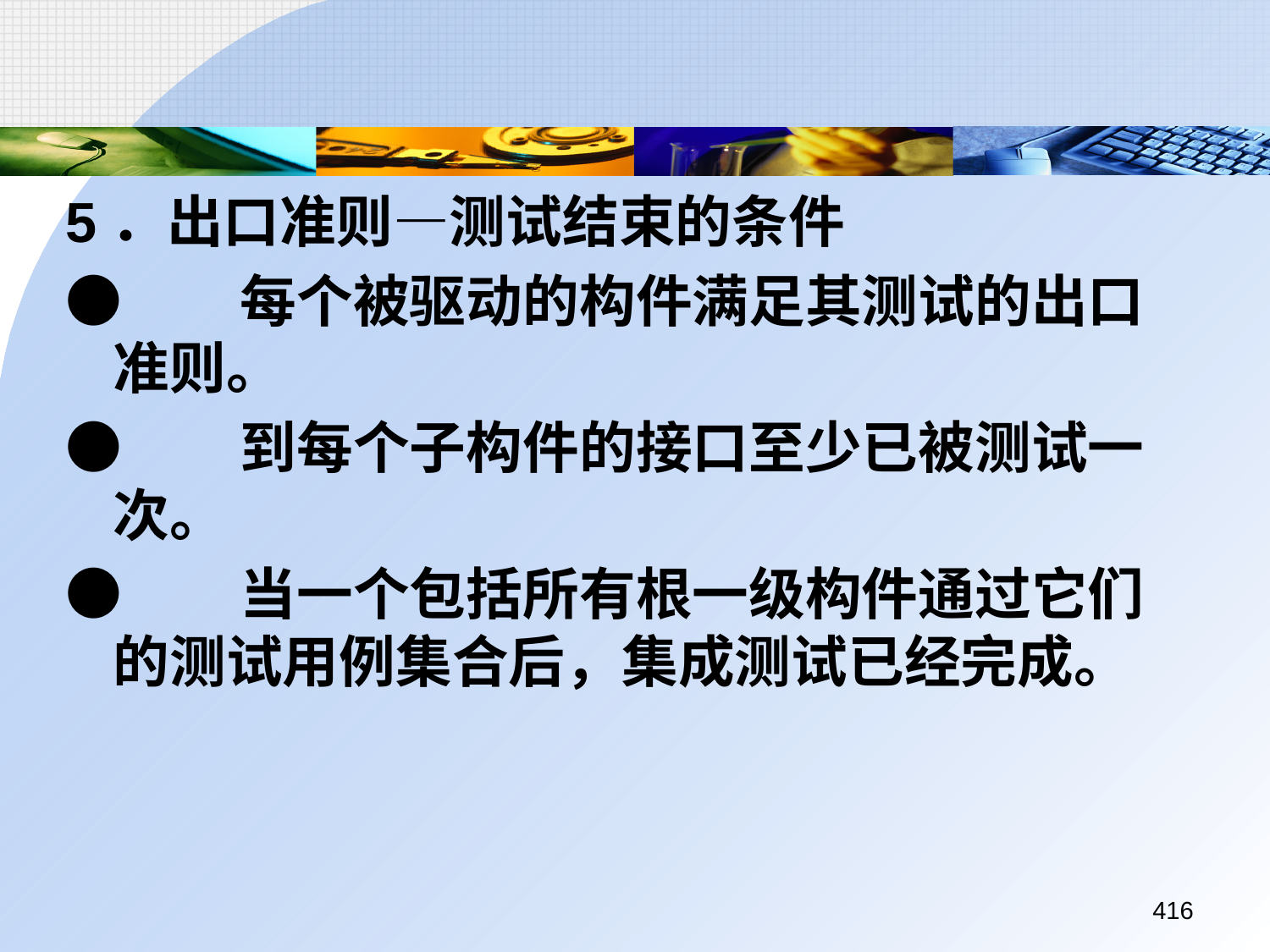

5．出口准则—测试结束的条件
●	每个被驱动的构件满足其测试的出口准则。
●	到每个子构件的接口至少已被测试一次。
●	当一个包括所有根一级构件通过它们的测试用例集合后，集成测试已经完成。

416